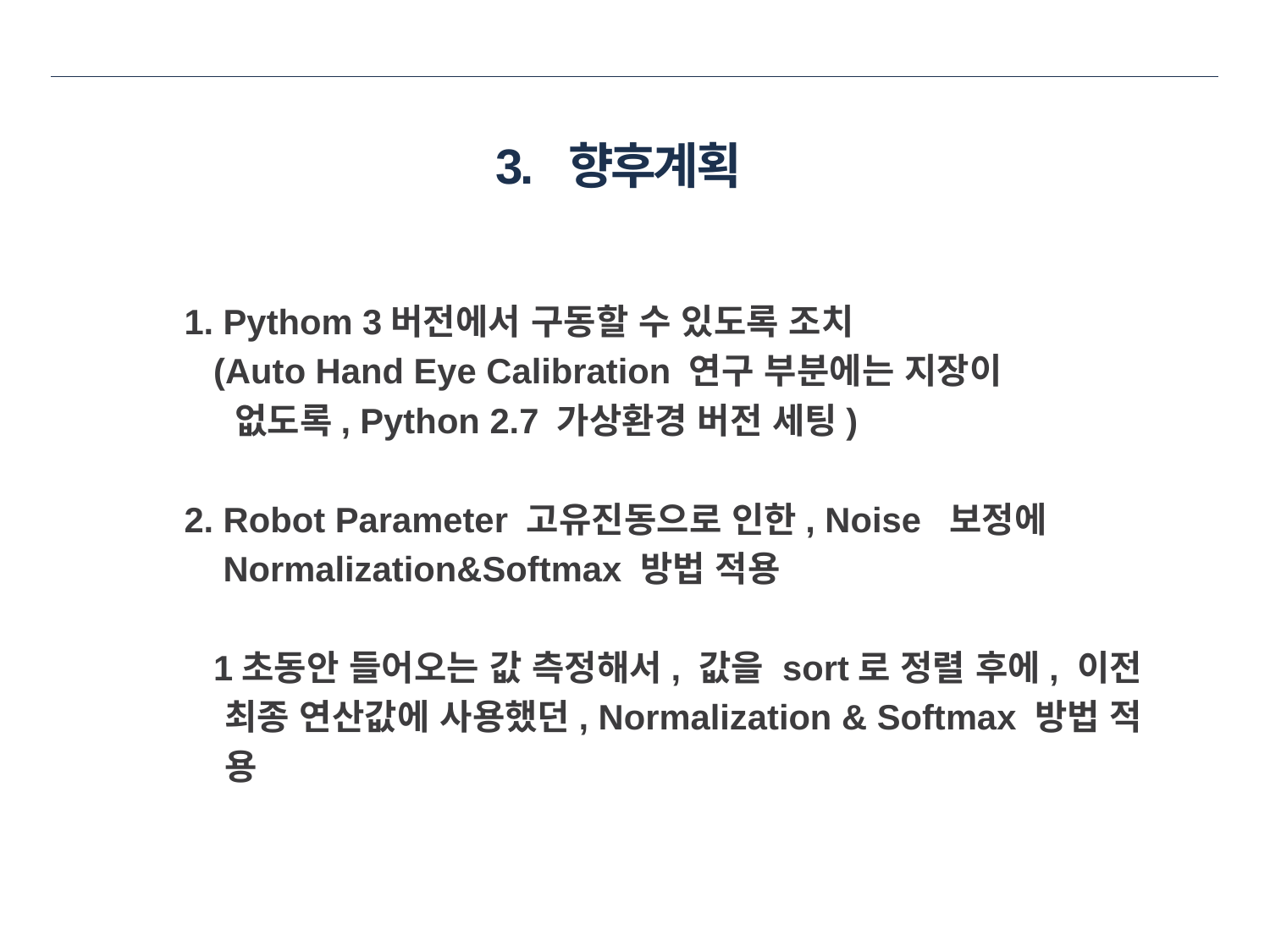

3.  향후계획

          1. Pythom 3버전에서 구동할 수 있도록 조치
             (Auto Hand Eye Calibration 연구 부분에는 지장이
              없도록, Python 2.7 가상환경 버전 세팅)

          2. Robot Parameter 고유진동으로 인한, Noise  보정에
              Normalization&Softmax 방법 적용

             1초동안 들어오는 값 측정해서, 값을 sort로 정렬 후에, 이전
             최종 연산값에 사용했던, Normalization & Softmax 방법 적
             용